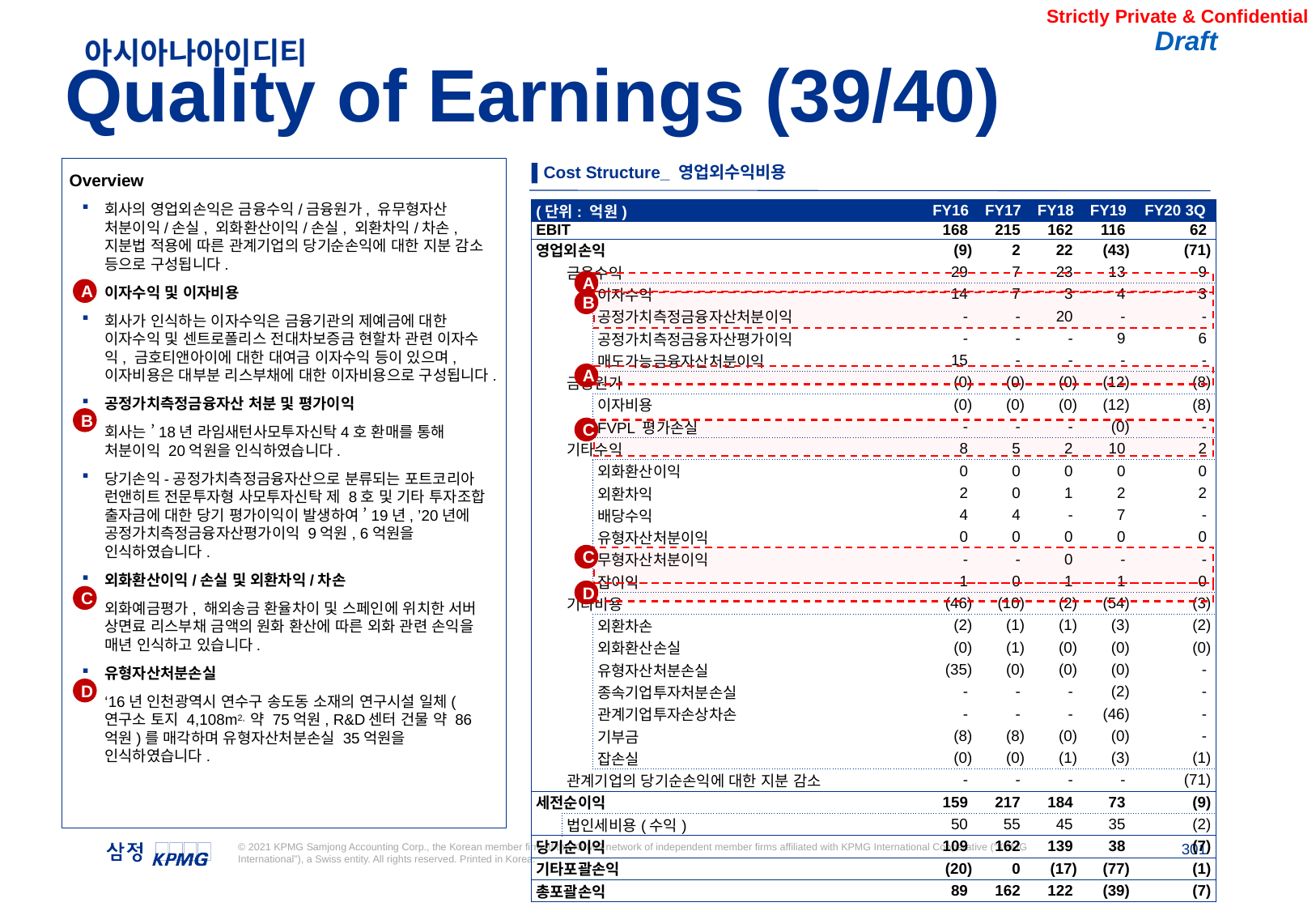

아시아나아이디티
Quality of Earnings (39/40)
▌Cost Structure_ 영업외수익비용

Overview
회사의 영업외손익은 금융수익/금융원가, 유무형자산 처분이익/손실, 외화환산이익/손실, 외환차익/차손, 지분법 적용에 따른 관계기업의 당기순손익에 대한 지분 감소 등으로 구성됩니다.
이자수익 및 이자비용
회사가 인식하는 이자수익은 금융기관의 제예금에 대한 이자수익 및 센트로폴리스 전대차보증금 현할차 관련 이자수익, 금호티앤아이에 대한 대여금 이자수익 등이 있으며, 이자비용은 대부분 리스부채에 대한 이자비용으로 구성됩니다.
공정가치측정금융자산 처분 및 평가이익
회사는 ’18년 라임새턴사모투자신탁4호 환매를 통해 처분이익 20억원을 인식하였습니다.
당기손익-공정가치측정금융자산으로 분류되는 포트코리아 런앤히트 전문투자형 사모투자신탁 제 8호 및 기타 투자조합 출자금에 대한 당기 평가이익이 발생하여 ’19년, ’20년에 공정가치측정금융자산평가이익 9억원, 6억원을  인식하였습니다.
외화환산이익/손실 및 외환차익/차손
외화예금평가, 해외송금 환율차이 및 스페인에 위치한 서버 상면료 리스부채 금액의 원화 환산에 따른 외화 관련 손익을 매년 인식하고 있습니다.
유형자산처분손실
‘16년 인천광역시 연수구 송도동 소재의 연구시설 일체(연구소 토지 4,108m2, 약 75억원, R&D센터 건물 약 86억원)를 매각하며 유형자산처분손실 35억원을 인식하였습니다.
| (단위: 억원) |  |  | FY16 | FY17 | FY18 | FY19 | FY20 3Q |
| --- | --- | --- | --- | --- | --- | --- | --- |
| EBIT |  |  | 168 | 215 | 162 | 116 | 62 |
| 영업외손익 |  |  | (9) | 2 | 22 | (43) | (71) |
|  | 금융수익 |  | 29 | 7 | 23 | 13 | 9 |
|  |  | 이자수익 | 14 | 7 | 3 | 4 | 3 |
|  |  | 공정가치측정금융자산처분이익 | - | - | 20 | - | - |
|  |  | 공정가치측정금융자산평가이익 | - | - | - | 9 | 6 |
|  |  | 매도가능금융자산처분이익 | 15 | - | - | - | - |
|  | 금융원가 |  | (0) | (0) | (0) | (12) | (8) |
|  |  | 이자비용 | (0) | (0) | (0) | (12) | (8) |
|  |  | FVPL 평가손실 | - | - | - | (0) | - |
|  | 기타수익 |  | 8 | 5 | 2 | 10 | 2 |
|  |  | 외화환산이익 | 0 | 0 | 0 | 0 | 0 |
|  |  | 외환차익 | 2 | 0 | 1 | 2 | 2 |
|  |  | 배당수익 | 4 | 4 | - | 7 | - |
|  |  | 유형자산처분이익 | 0 | 0 | 0 | 0 | 0 |
|  |  | 무형자산처분이익 | - | - | 0 | - | - |
|  |  | 잡이익 | 1 | 0 | 1 | 1 | 0 |
|  | 기타비용 |  | (46) | (10) | (2) | (54) | (3) |
|  |  | 외환차손 | (2) | (1) | (1) | (3) | (2) |
|  |  | 외화환산손실 | (0) | (1) | (0) | (0) | (0) |
|  |  | 유형자산처분손실 | (35) | (0) | (0) | (0) | - |
|  |  | 종속기업투자처분손실 | - | - | - | (2) | - |
|  |  | 관계기업투자손상차손 | - | - | - | (46) | - |
|  |  | 기부금 | (8) | (8) | (0) | (0) | - |
|  |  | 잡손실 | (0) | (0) | (1) | (3) | (1) |
|  | 관계기업의 당기순손익에 대한 지분 감소 |  | - | - | - | - | (71) |
| 세전순이익 |  |  | 159 | 217 | 184 | 73 | (9) |
|  | 법인세비용(수익) |  | 50 | 55 | 45 | 35 | (2) |
| 당기순이익 |  |  | 109 | 162 | 139 | 38 | (7) |
| 기타포괄손익 |  |  | (20) | 0 | (17) | (77) | (1) |
| 총포괄손익 |  |  | 89 | 162 | 122 | (39) | (7) |
A

A
B

A

B
C

C

D

C
D